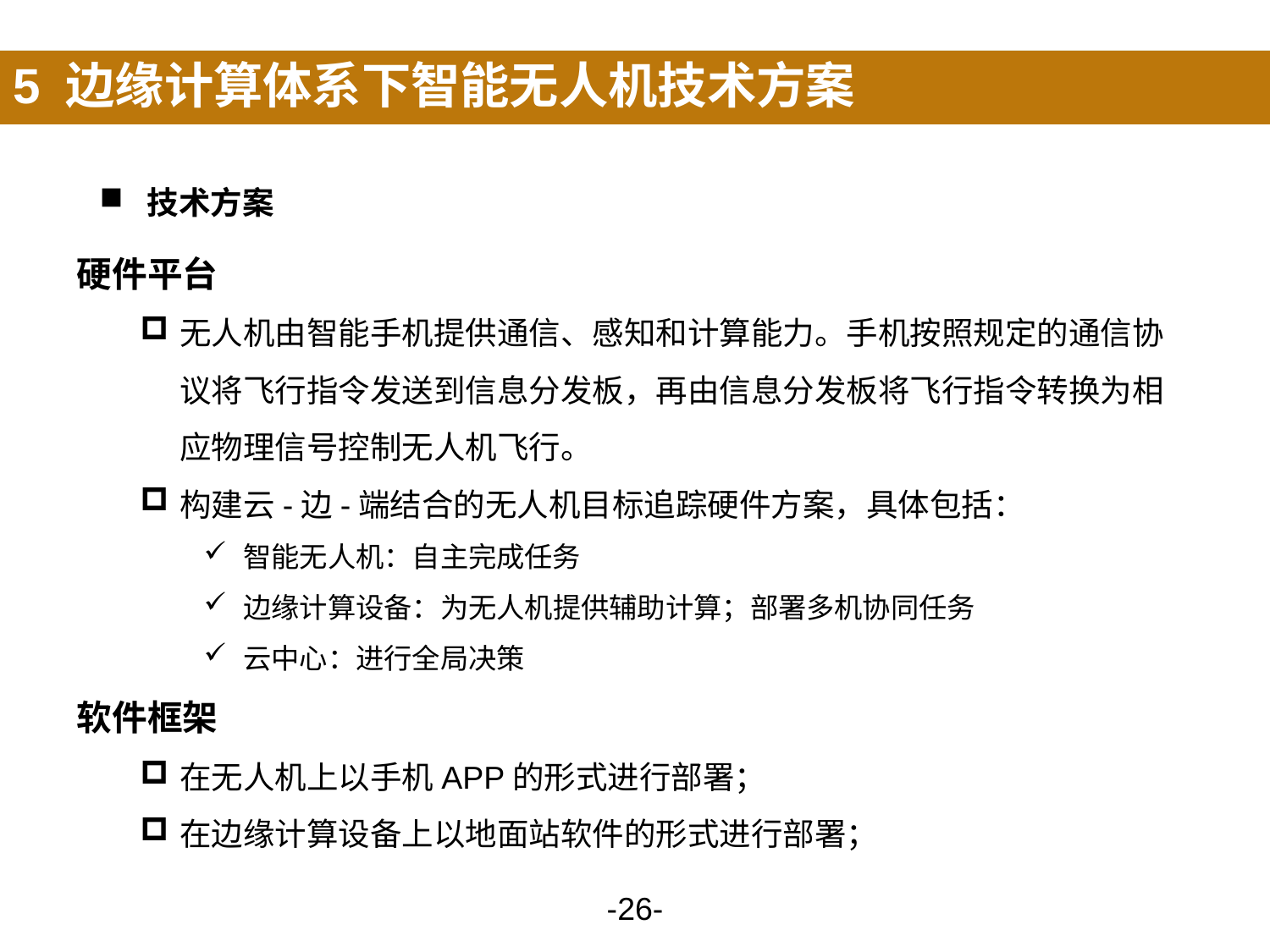

5 边缘计算体系下智能无人机技术方案

技术方案
硬件平台
无人机由智能手机提供通信、感知和计算能力。手机按照规定的通信协议将飞行指令发送到信息分发板，再由信息分发板将飞行指令转换为相应物理信号控制无人机飞行。
构建云-边-端结合的无人机目标追踪硬件方案，具体包括：
智能无人机：自主完成任务
边缘计算设备：为无人机提供辅助计算；部署多机协同任务
云中心：进行全局决策
软件框架
在无人机上以手机APP的形式进行部署；
在边缘计算设备上以地面站软件的形式进行部署；
-26-